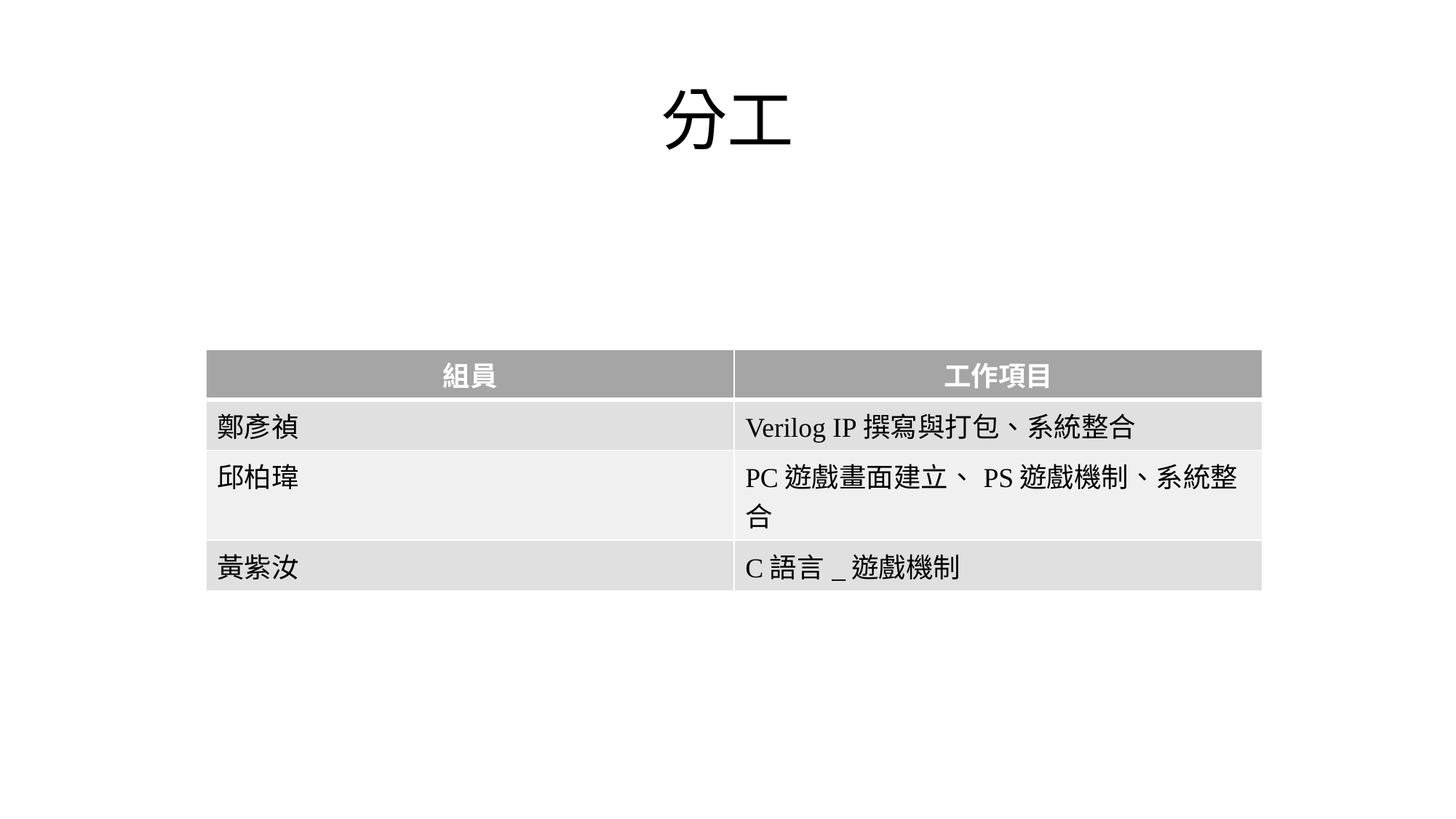

# 分工
| 組員 | 工作項目 |
| --- | --- |
| 鄭彥禎 | Verilog IP撰寫與打包、系統整合 |
| 邱柏瑋 | PC遊戲畫面建立、PS遊戲機制、系統整合 |
| 黃紫汝 | C語言\_遊戲機制 |